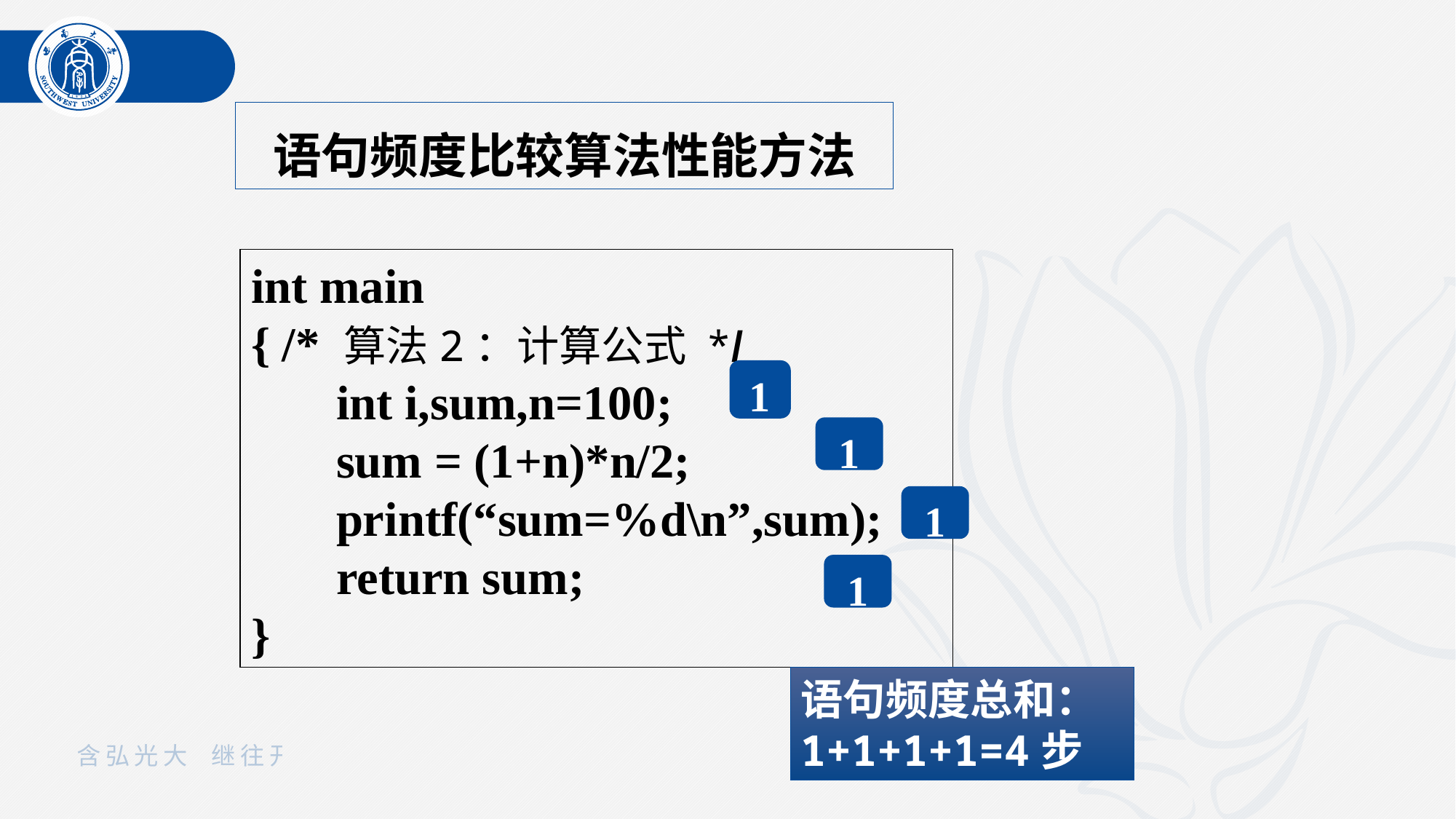

语句频度比较算法性能方法
int main
{ /* 算法2：计算公式 */
       int i,sum,n=100;
       sum = (1+n)*n/2;
       printf(“sum=%d\n”,sum);
       return sum;
}
1
1
1
1
语句频度总和：
1+1+1+1=4步